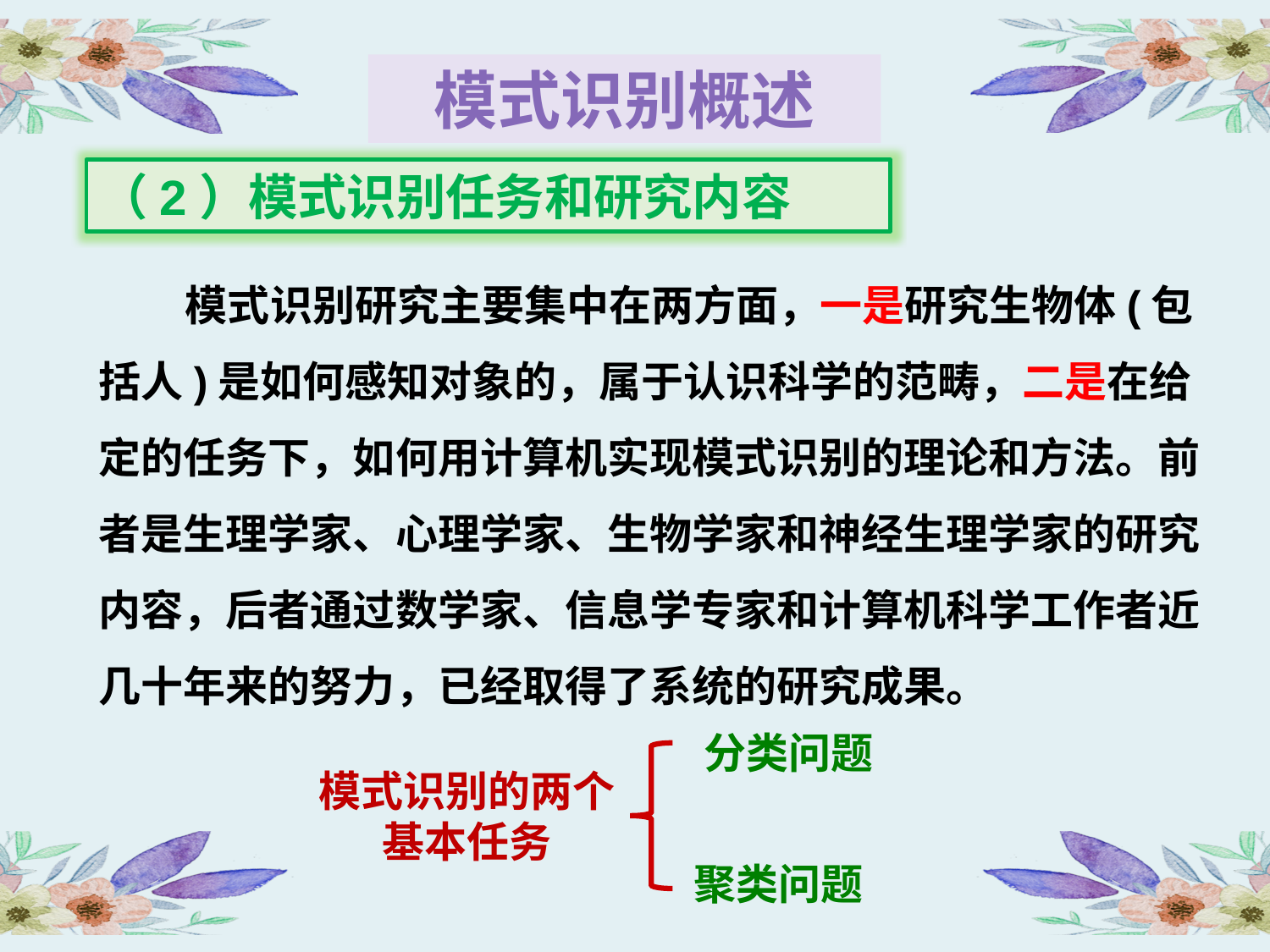

模式识别概述
（2）模式识别任务和研究内容
        模式识别研究主要集中在两方面，一是研究生物体(包括人)是如何感知对象的，属于认识科学的范畴，二是在给定的任务下，如何用计算机实现模式识别的理论和方法。前者是生理学家、心理学家、生物学家和神经生理学家的研究内容，后者通过数学家、信息学专家和计算机科学工作者近几十年来的努力，已经取得了系统的研究成果。
分类问题

模式识别的两个基本任务
聚类问题